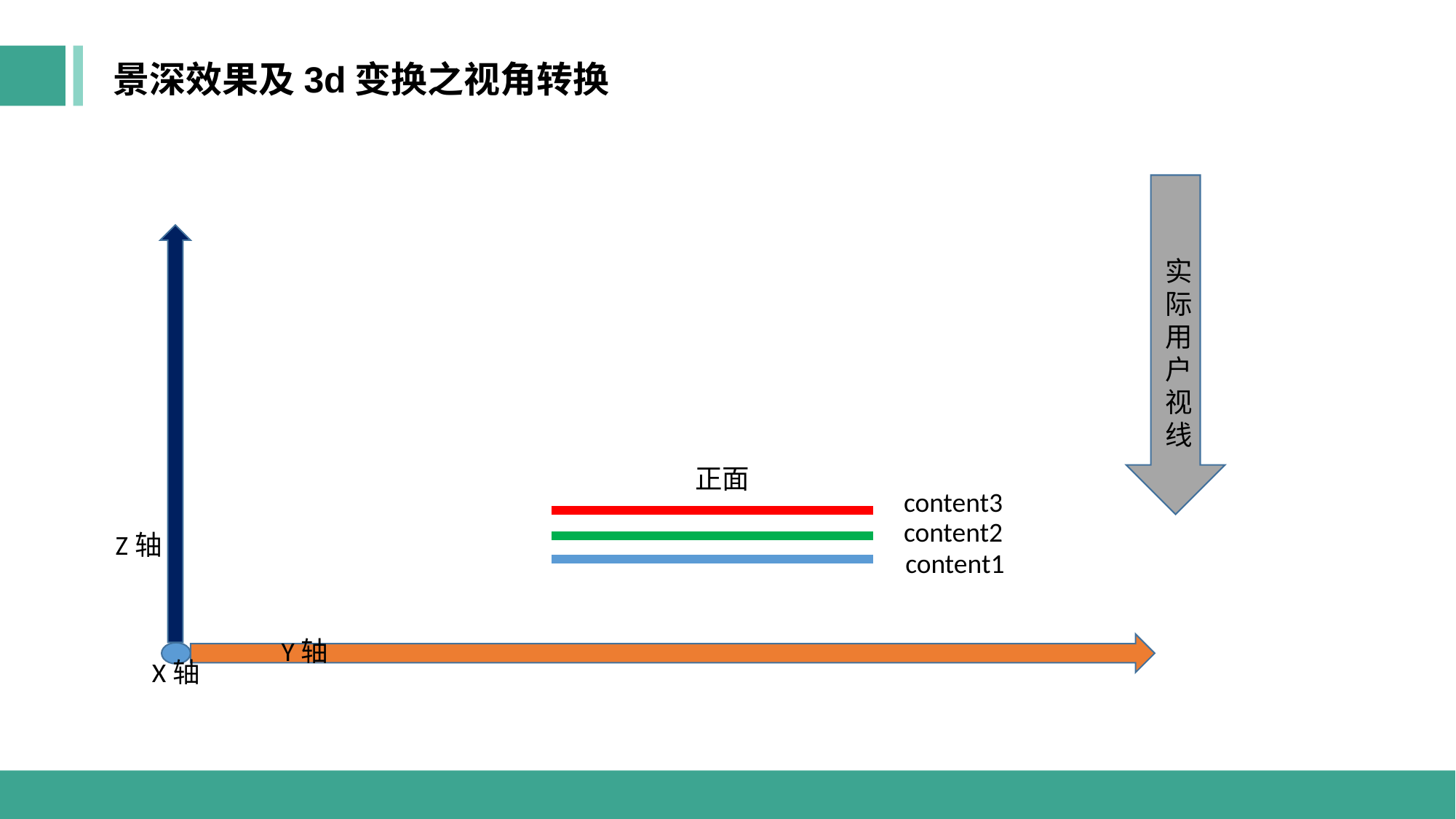

景深效果及3d变换之视角转换

实际用户视线
正面
content3
content2
Z轴
content1
Y轴

X轴